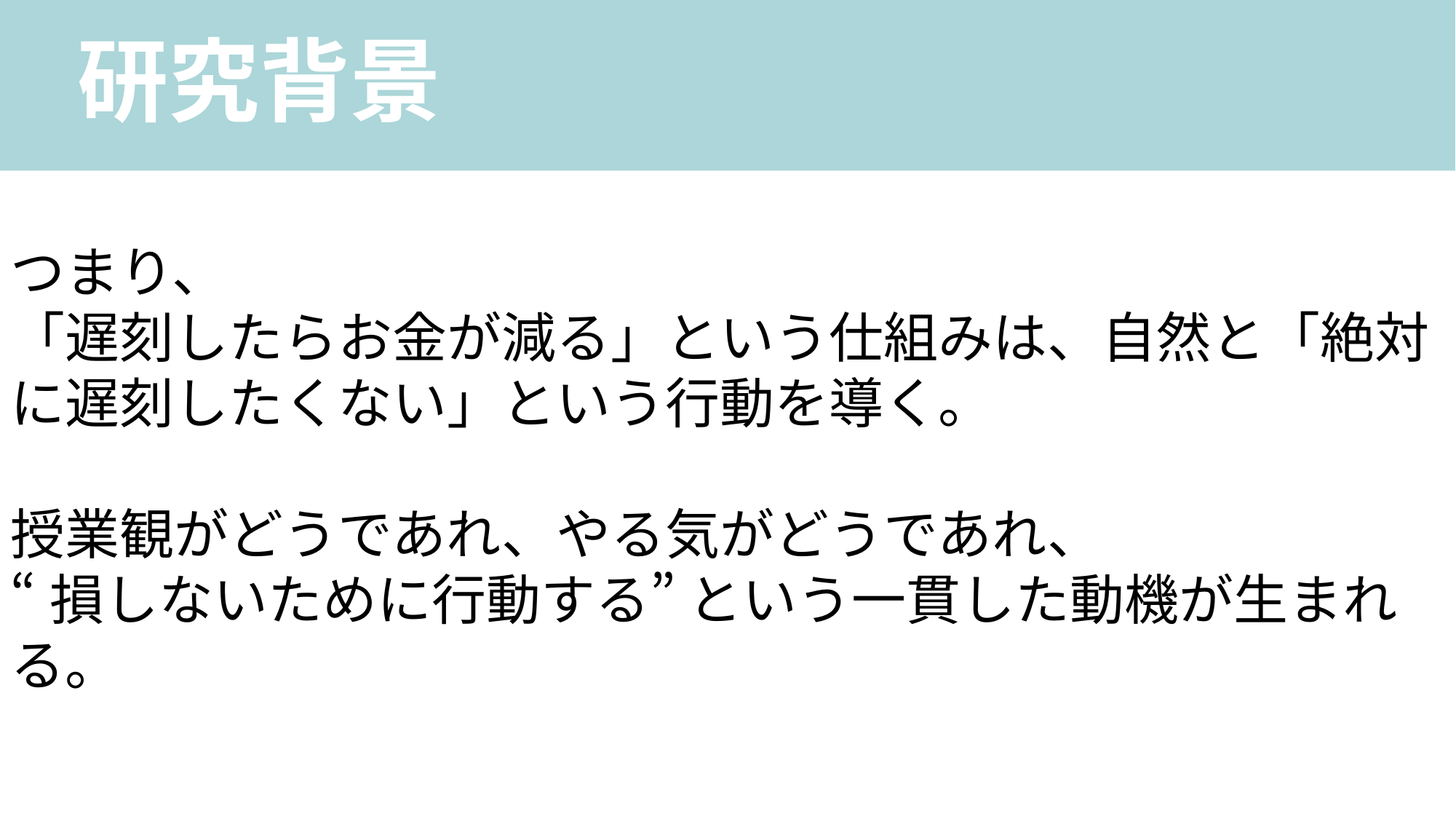

# 研究背景
つまり、
「遅刻したらお金が減る」という仕組みは、自然と「絶対に遅刻したくない」という行動を導く。

授業観がどうであれ、やる気がどうであれ、
“損しないために行動する” という一貫した動機が生まれる。